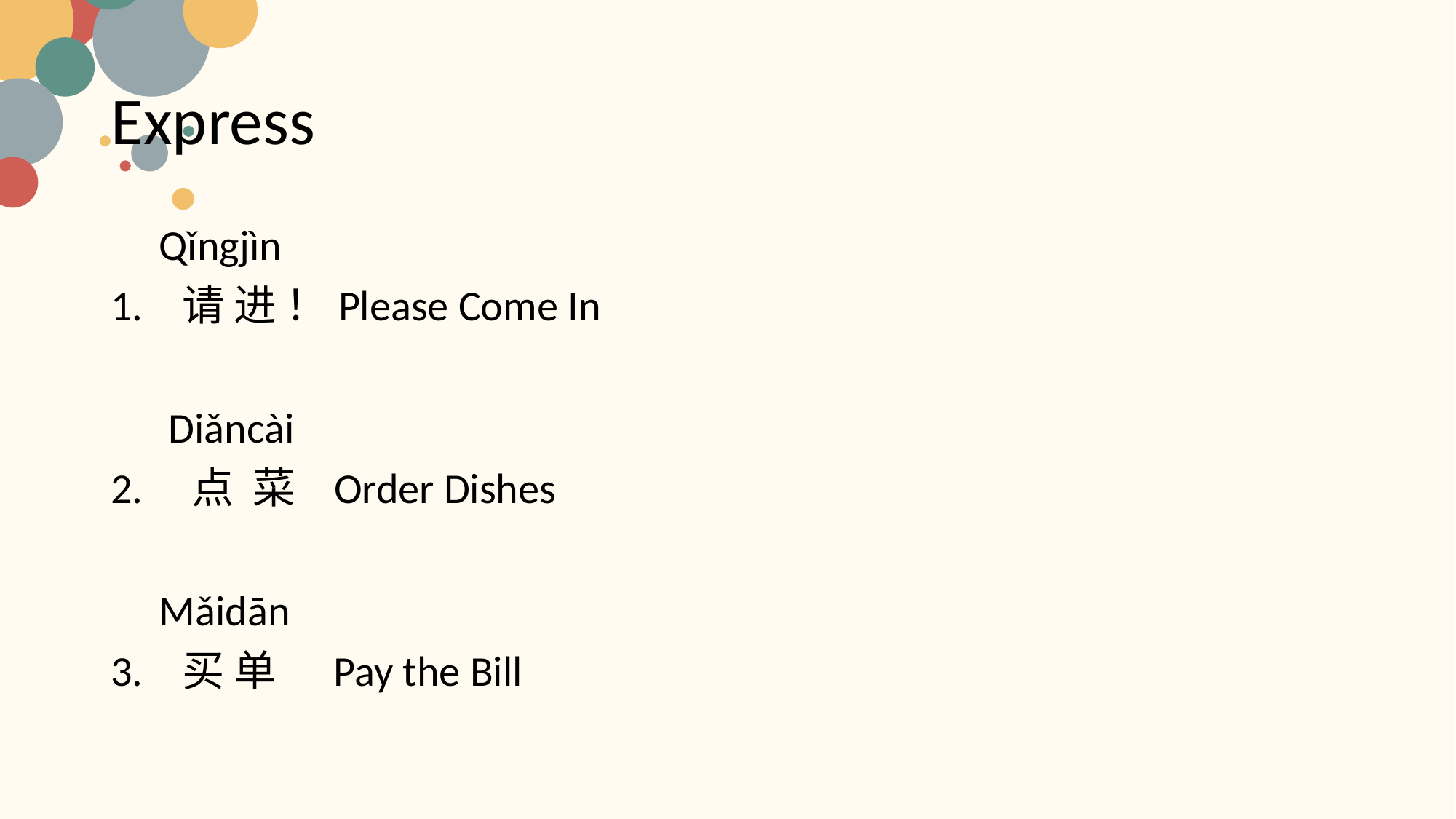

# Express
     Qǐngjìn
1.   请 进 ！Please Come In

      Diǎncài
2.    点  菜   Order Dishes

     Mǎidān
3.   买 单     Pay the Bill